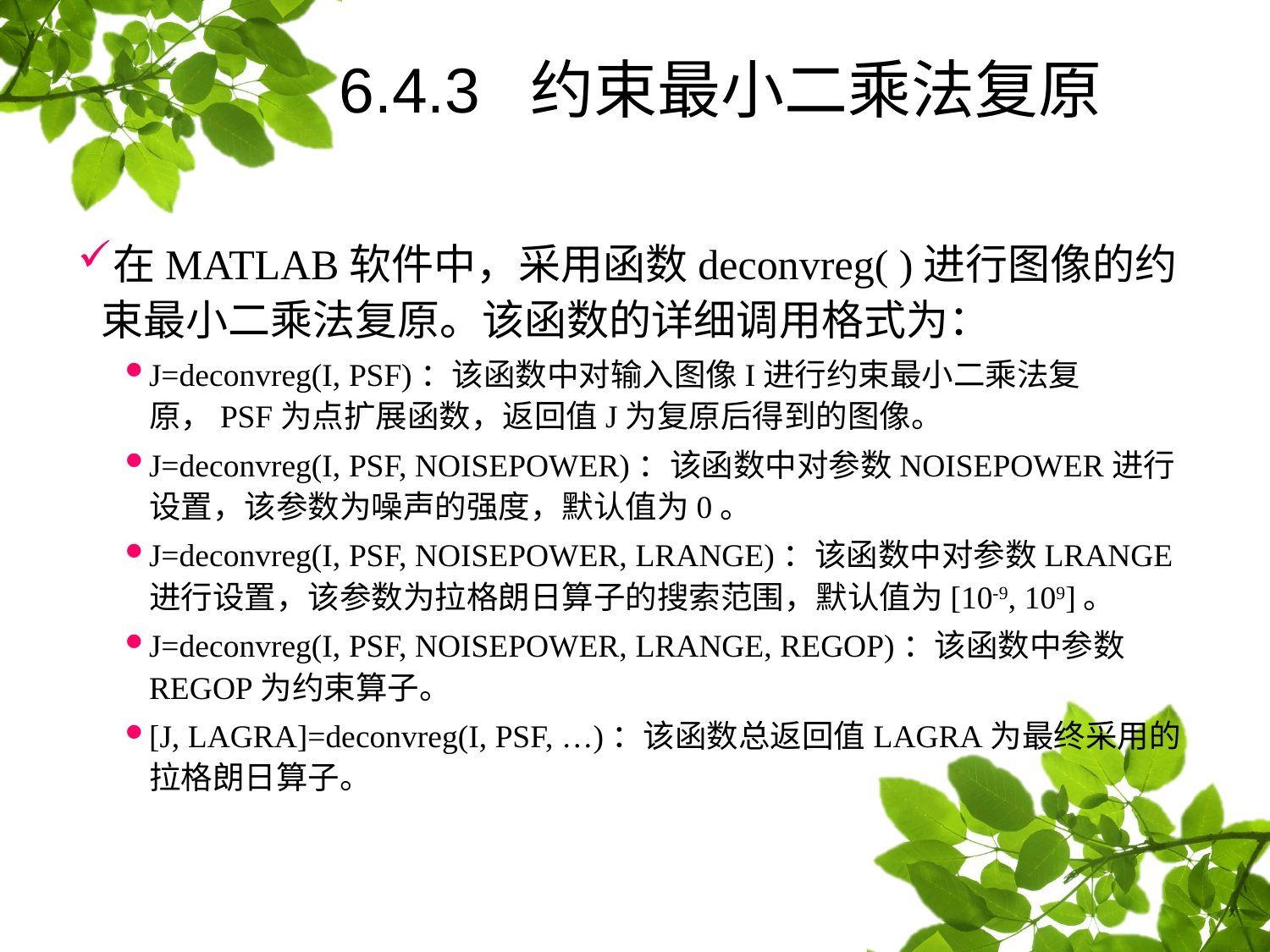

# 6.4.3  约束最小二乘法复原
在MATLAB软件中，采用函数deconvreg( )进行图像的约束最小二乘法复原。该函数的详细调用格式为：
J=deconvreg(I, PSF)：该函数中对输入图像I进行约束最小二乘法复原，PSF为点扩展函数，返回值J为复原后得到的图像。
J=deconvreg(I, PSF, NOISEPOWER)：该函数中对参数NOISEPOWER进行设置，该参数为噪声的强度，默认值为0。
J=deconvreg(I, PSF, NOISEPOWER, LRANGE)：该函数中对参数LRANGE进行设置，该参数为拉格朗日算子的搜索范围，默认值为[10-9, 109]。
J=deconvreg(I, PSF, NOISEPOWER, LRANGE, REGOP)：该函数中参数REGOP为约束算子。
[J, LAGRA]=deconvreg(I, PSF, …)：该函数总返回值LAGRA为最终采用的拉格朗日算子。